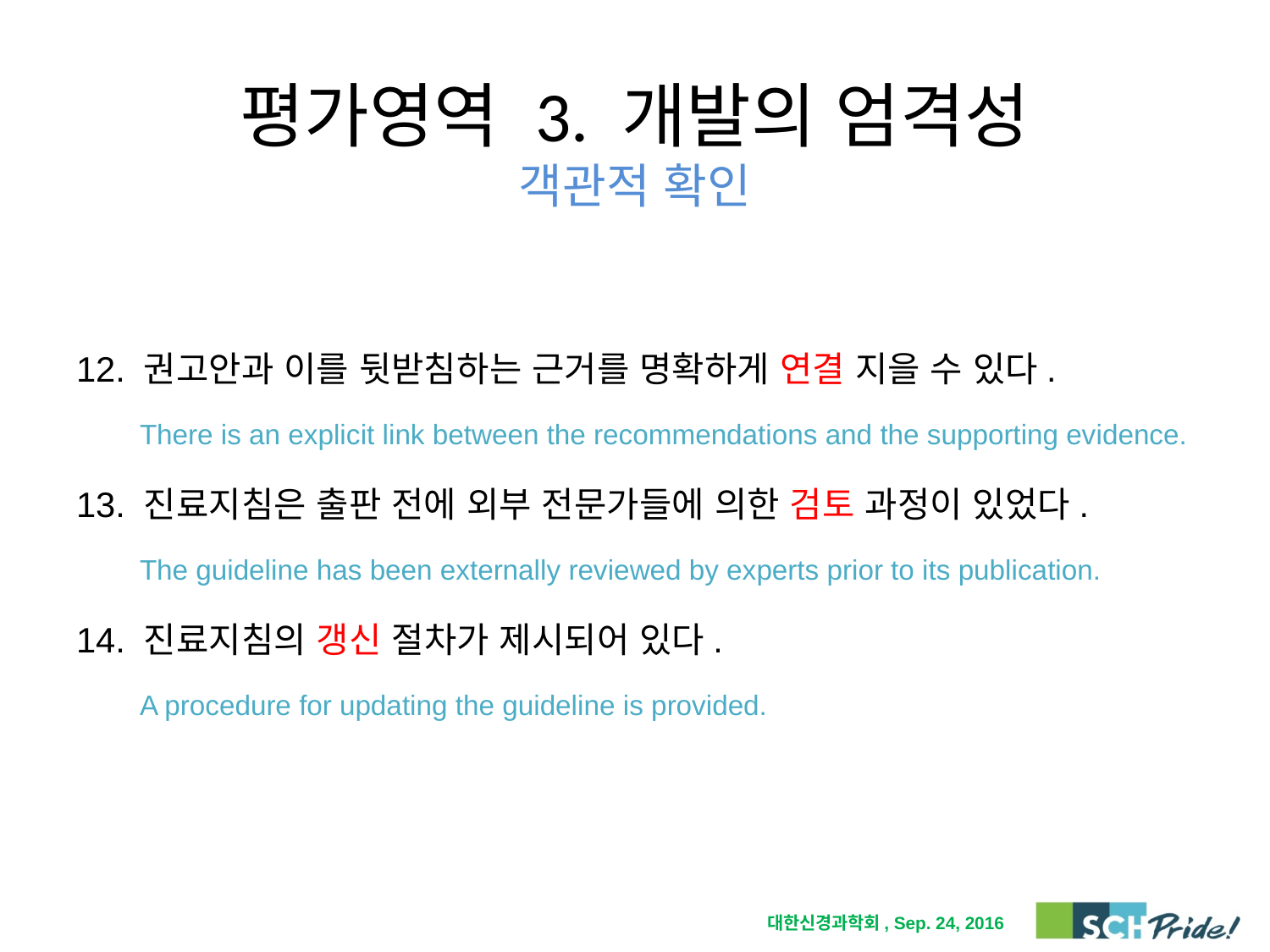

# 평가영역 3. 개발의 엄격성 객관적 확인

12. 권고안과 이를 뒷받침하는 근거를 명확하게 연결 지을 수 있다.
There is an explicit link between the recommendations and the supporting evidence.
13. 진료지침은 출판 전에 외부 전문가들에 의한 검토 과정이 있었다.
The guideline has been externally reviewed by experts prior to its publication.
14. 진료지침의 갱신 절차가 제시되어 있다.
A procedure for updating the guideline is provided.